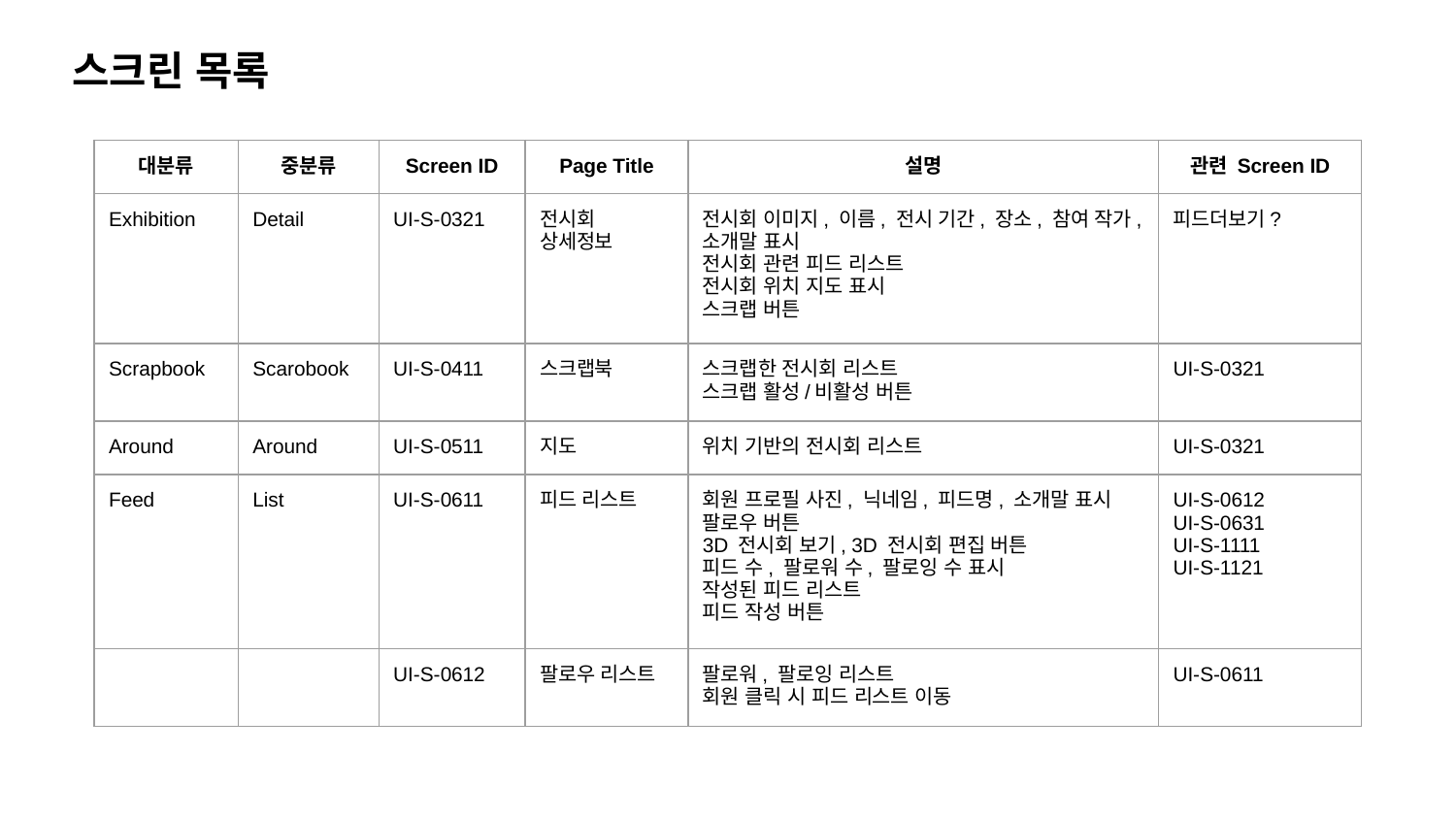

스크린 목록
| 대분류 | 중분류 | Screen ID | Page Title | 설명 | 관련 Screen ID |
| --- | --- | --- | --- | --- | --- |
| Exhibition | Detail | UI-S-0321 | 전시회 상세정보 | 전시회 이미지, 이름, 전시 기간, 장소, 참여 작가, 소개말 표시 전시회 관련 피드 리스트 전시회 위치 지도 표시 스크랩 버튼 | 피드더보기? |
| Scrapbook | Scarobook | UI-S-0411 | 스크랩북 | 스크랩한 전시회 리스트 스크랩 활성/비활성 버튼 | UI-S-0321 |
| Around | Around | UI-S-0511 | 지도 | 위치 기반의 전시회 리스트 | UI-S-0321 |
| Feed | List | UI-S-0611 | 피드 리스트 | 회원 프로필 사진, 닉네임, 피드명, 소개말 표시 팔로우 버튼 3D 전시회 보기, 3D 전시회 편집 버튼 피드 수, 팔로워 수, 팔로잉 수 표시 작성된 피드 리스트 피드 작성 버튼 | UI-S-0612 UI-S-0631 UI-S-1111 UI-S-1121 |
|  |  | UI-S-0612 | 팔로우 리스트 | 팔로워, 팔로잉 리스트 회원 클릭 시 피드 리스트 이동 | UI-S-0611 |